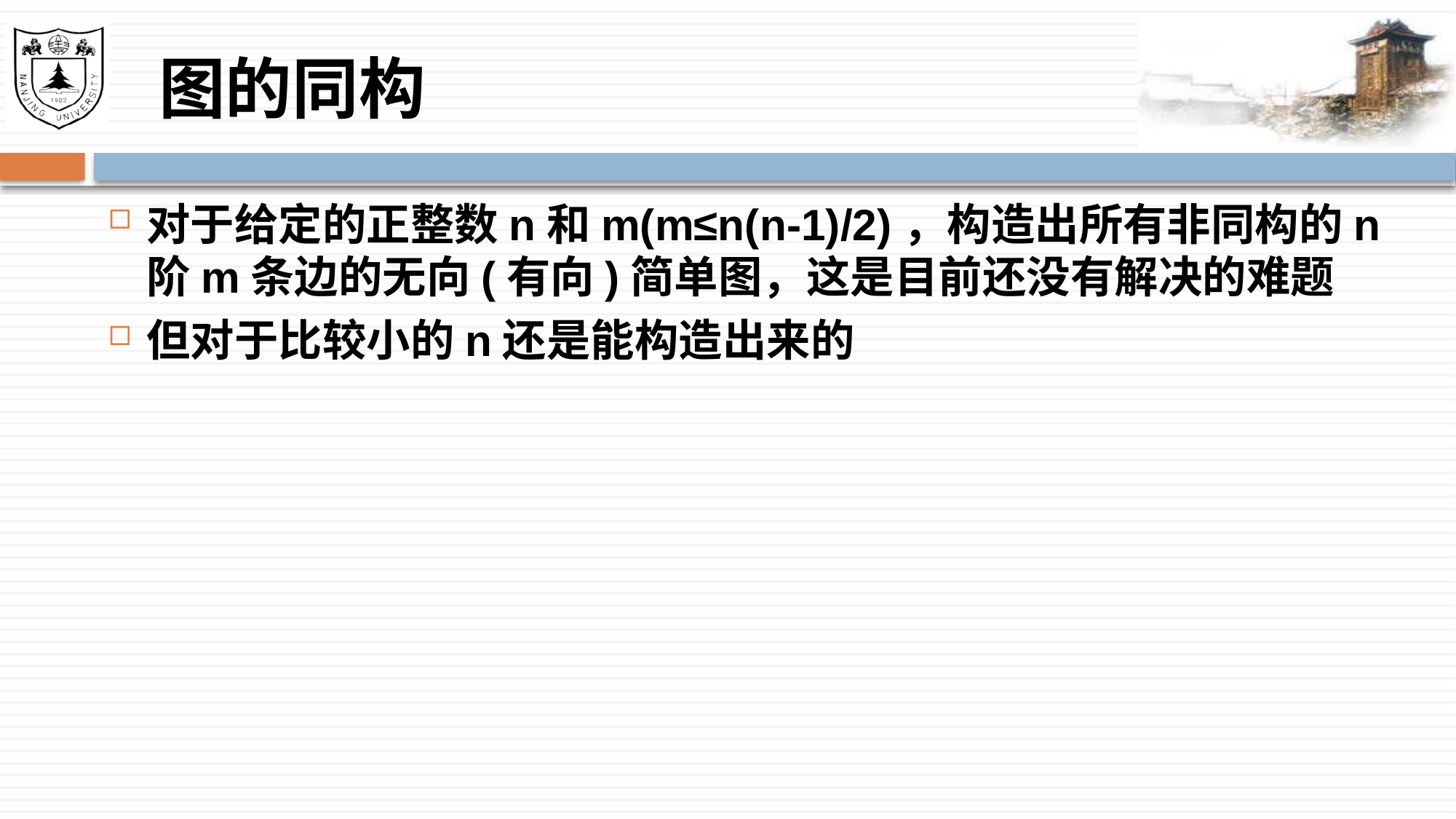

# 图的同构
对于给定的正整数n和m(m≤n(n-1)/2)，构造出所有非同构的n阶m条边的无向(有向)简单图，这是目前还没有解决的难题
但对于比较小的n还是能构造出来的